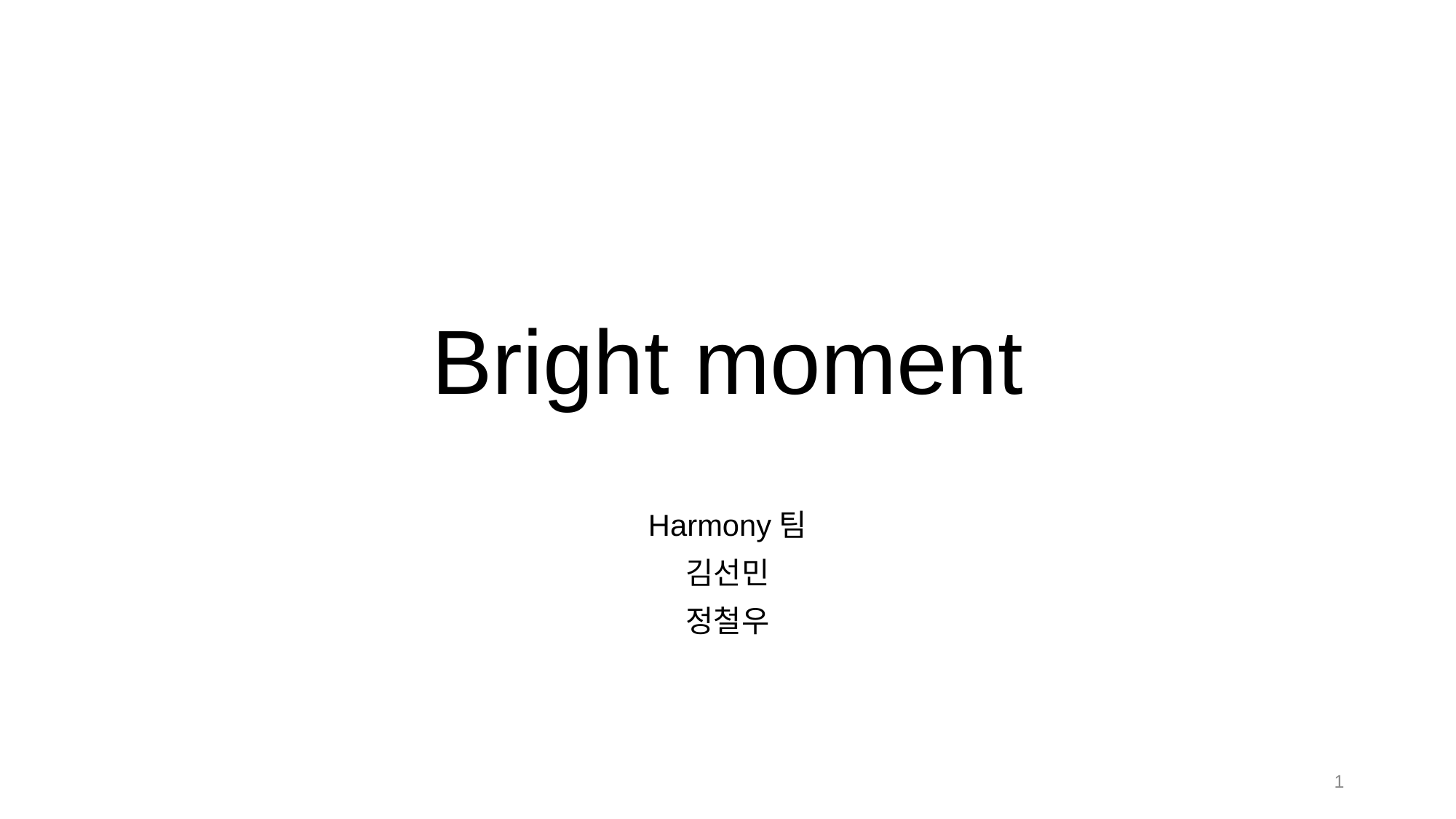

# Bright moment

Harmony팀
김선민
정철우
1